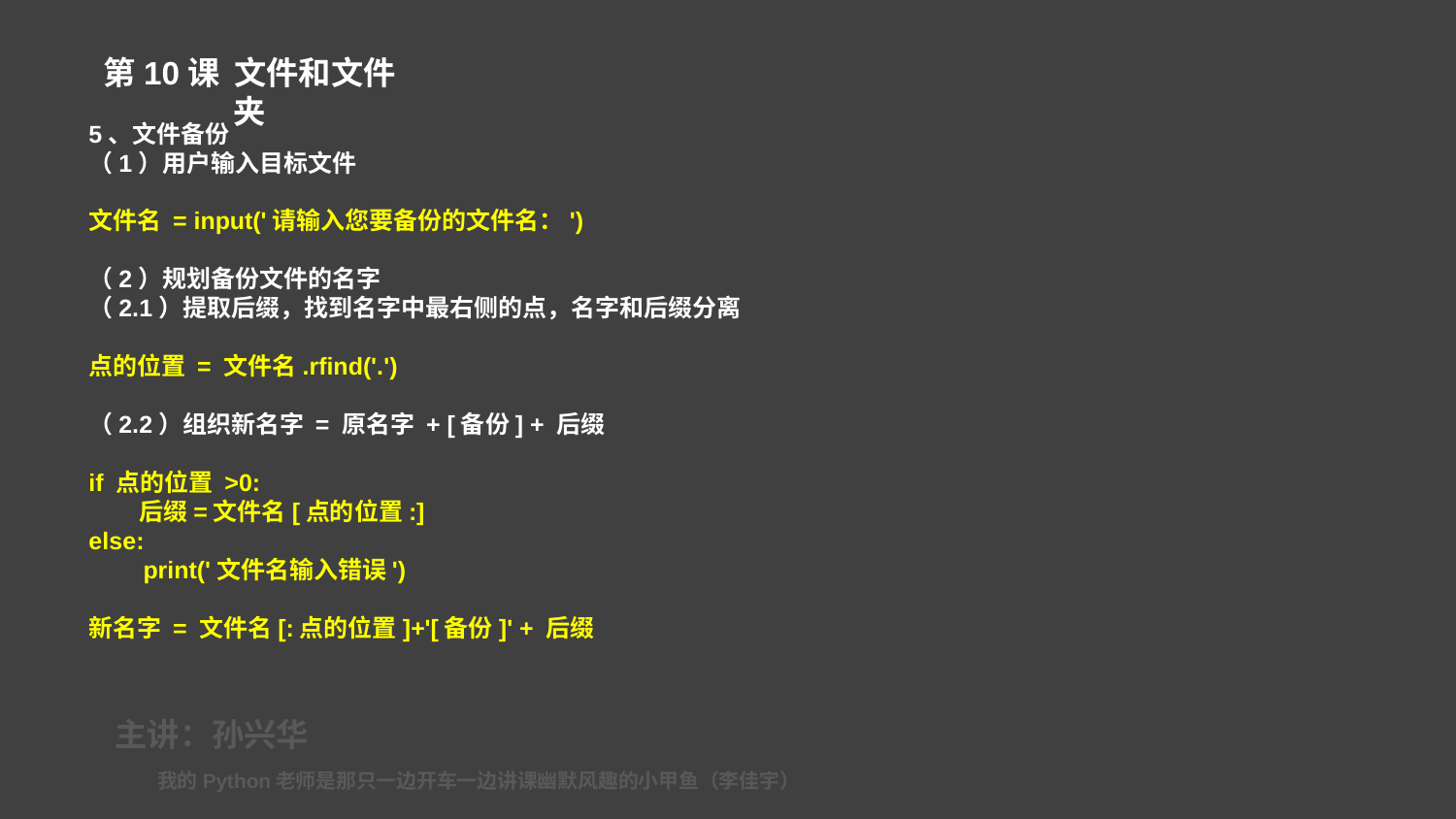

第10课  文件和文件夹
5、文件备份
（1）用户输入目标文件

文件名 = input('请输入您要备份的文件名：')

（2）规划备份文件的名字
（2.1）提取后缀，找到名字中最右侧的点，名字和后缀分离

点的位置 = 文件名.rfind('.')

（2.2）组织新名字 = 原名字 + [备份] + 后缀

if 点的位置 >0:
        后缀=文件名[点的位置:]
else:
        print('文件名输入错误')

新名字 = 文件名[:点的位置]+'[备份]' + 后缀